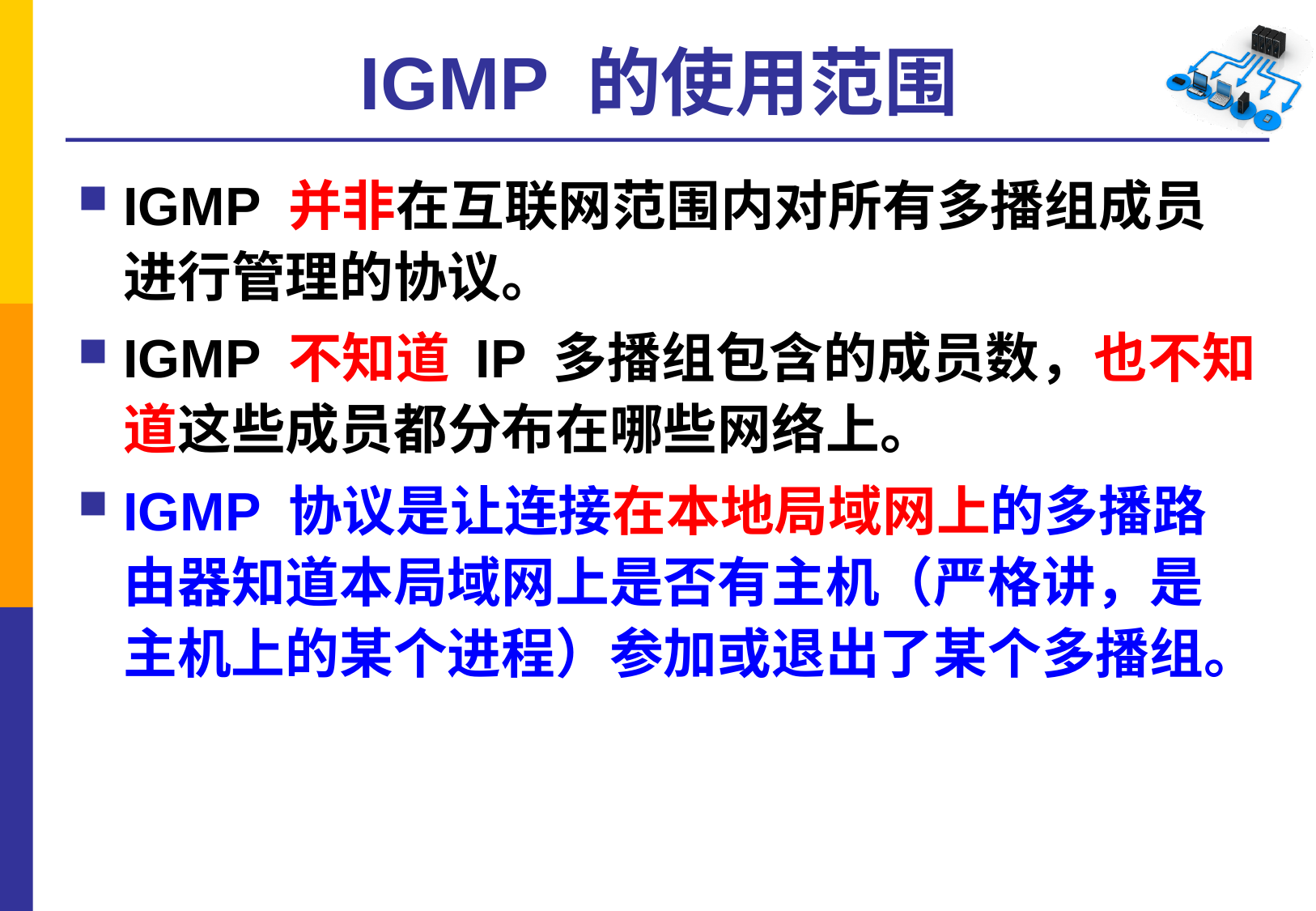

# IGMP 的使用范围
IGMP 并非在互联网范围内对所有多播组成员进行管理的协议。
IGMP 不知道 IP 多播组包含的成员数，也不知道这些成员都分布在哪些网络上。
IGMP 协议是让连接在本地局域网上的多播路由器知道本局域网上是否有主机（严格讲，是主机上的某个进程）参加或退出了某个多播组。